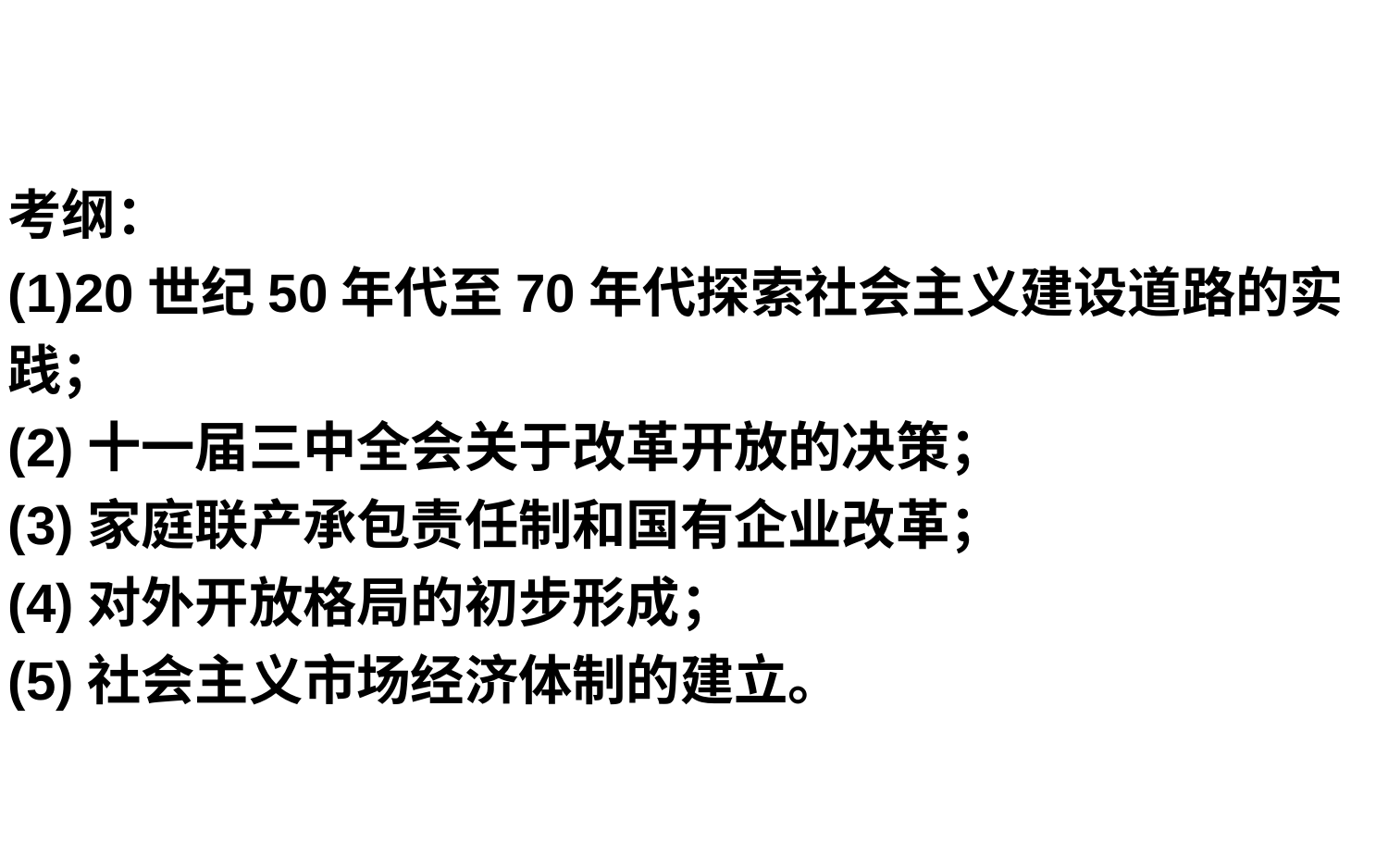

考纲：
(1)20世纪50年代至70年代探索社会主义建设道路的实践；
(2)十一届三中全会关于改革开放的决策；
(3)家庭联产承包责任制和国有企业改革；
(4)对外开放格局的初步形成；
(5)社会主义市场经济体制的建立。